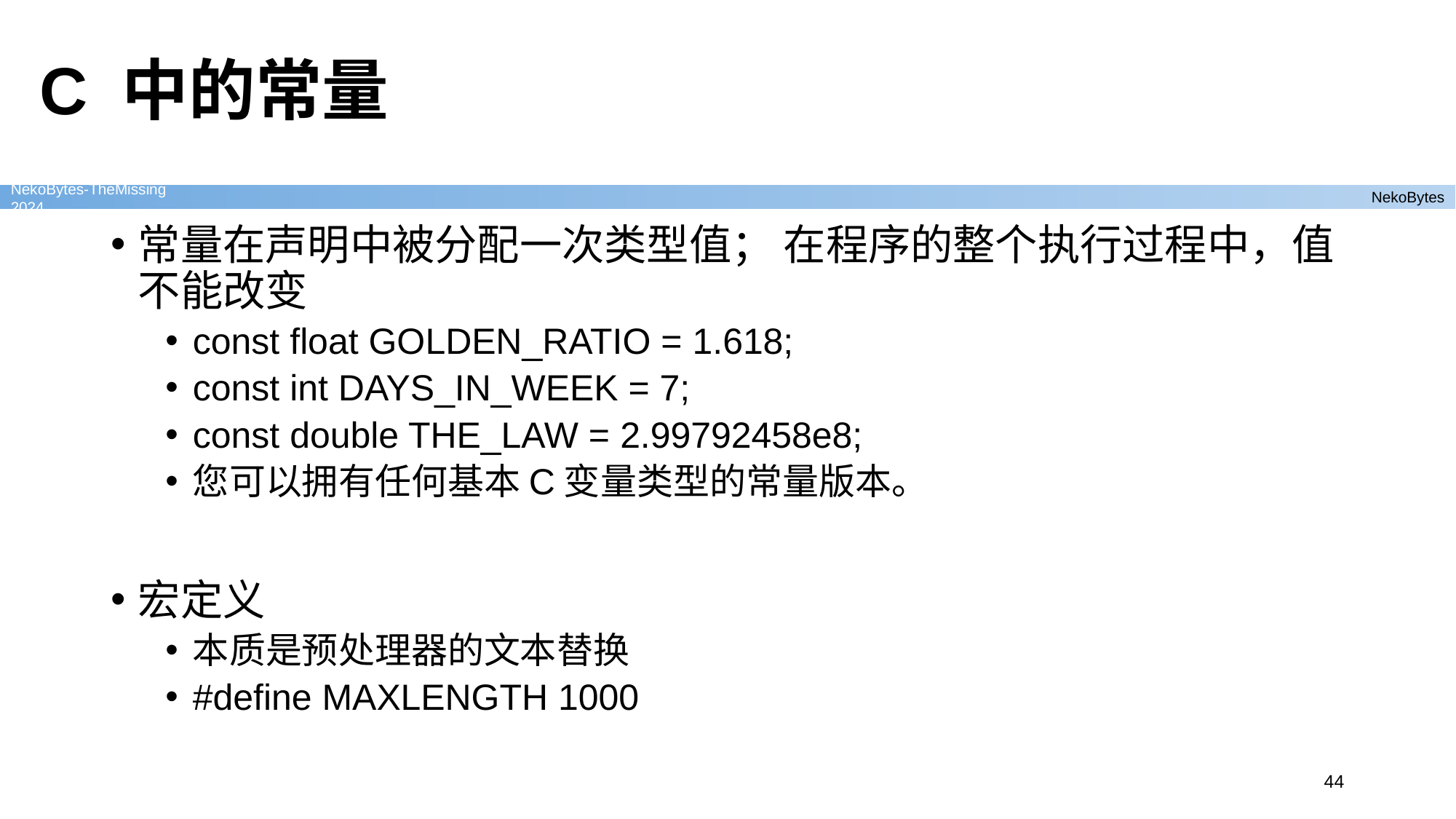

# C 中的常量
常量在声明中被分配一次类型值； 在程序的整个执行过程中，值不能改变
const float GOLDEN_RATIO = 1.618;
const int DAYS_IN_WEEK = 7;
const double THE_LAW = 2.99792458e8;
您可以拥有任何基本C变量类型的常量版本。

宏定义
本质是预处理器的文本替换
#define MAXLENGTH 1000
44